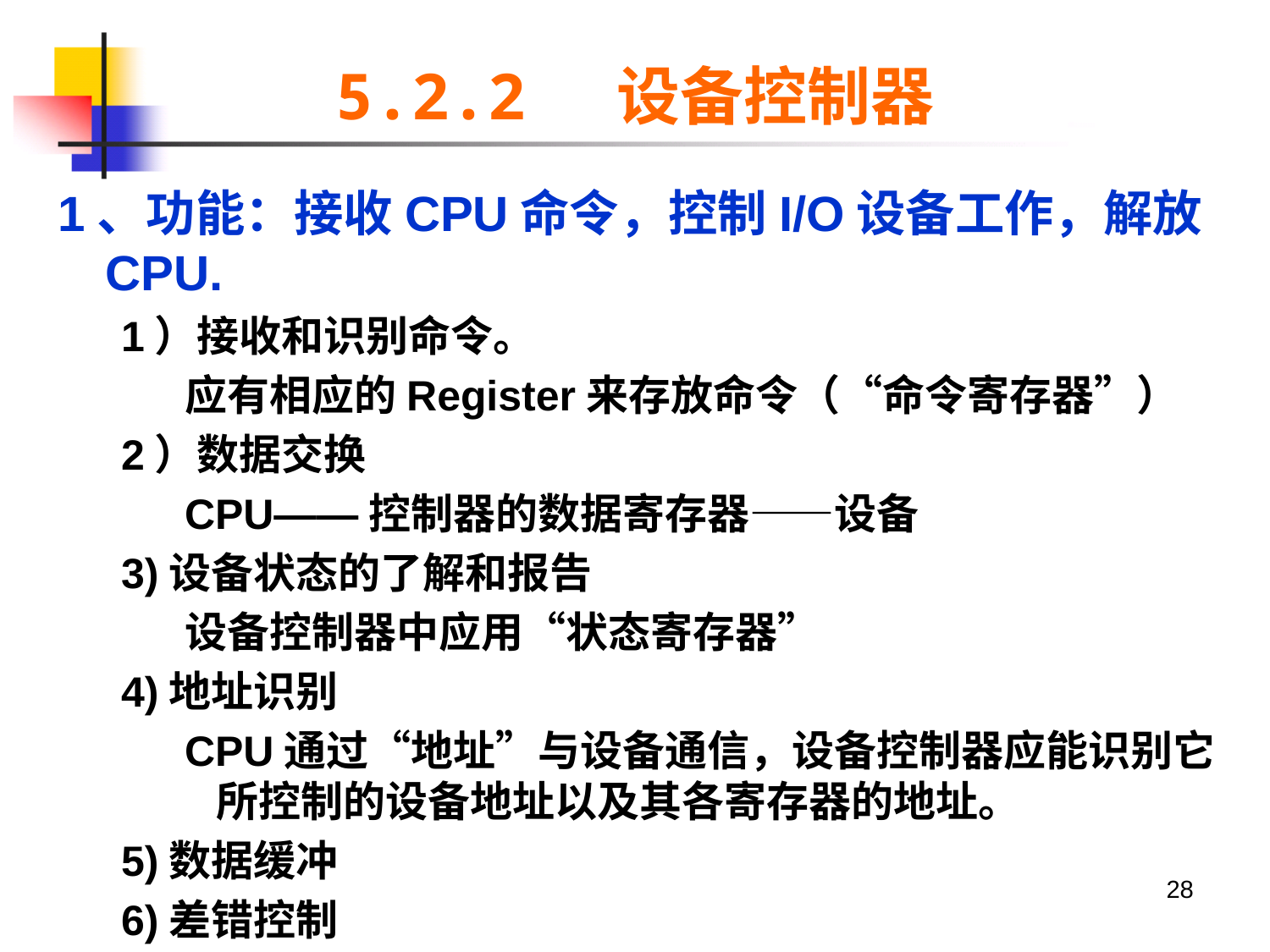

# 5.2.2  设备控制器
1、功能：接收CPU命令，控制I/O设备工作，解放CPU.
1）接收和识别命令。
应有相应的Register来存放命令（“命令寄存器”）
2）数据交换
CPU——控制器的数据寄存器——设备
3)设备状态的了解和报告
设备控制器中应用“状态寄存器”
4)地址识别
CPU通过“地址”与设备通信，设备控制器应能识别它所控制的设备地址以及其各寄存器的地址。
5)数据缓冲
6)差错控制

28